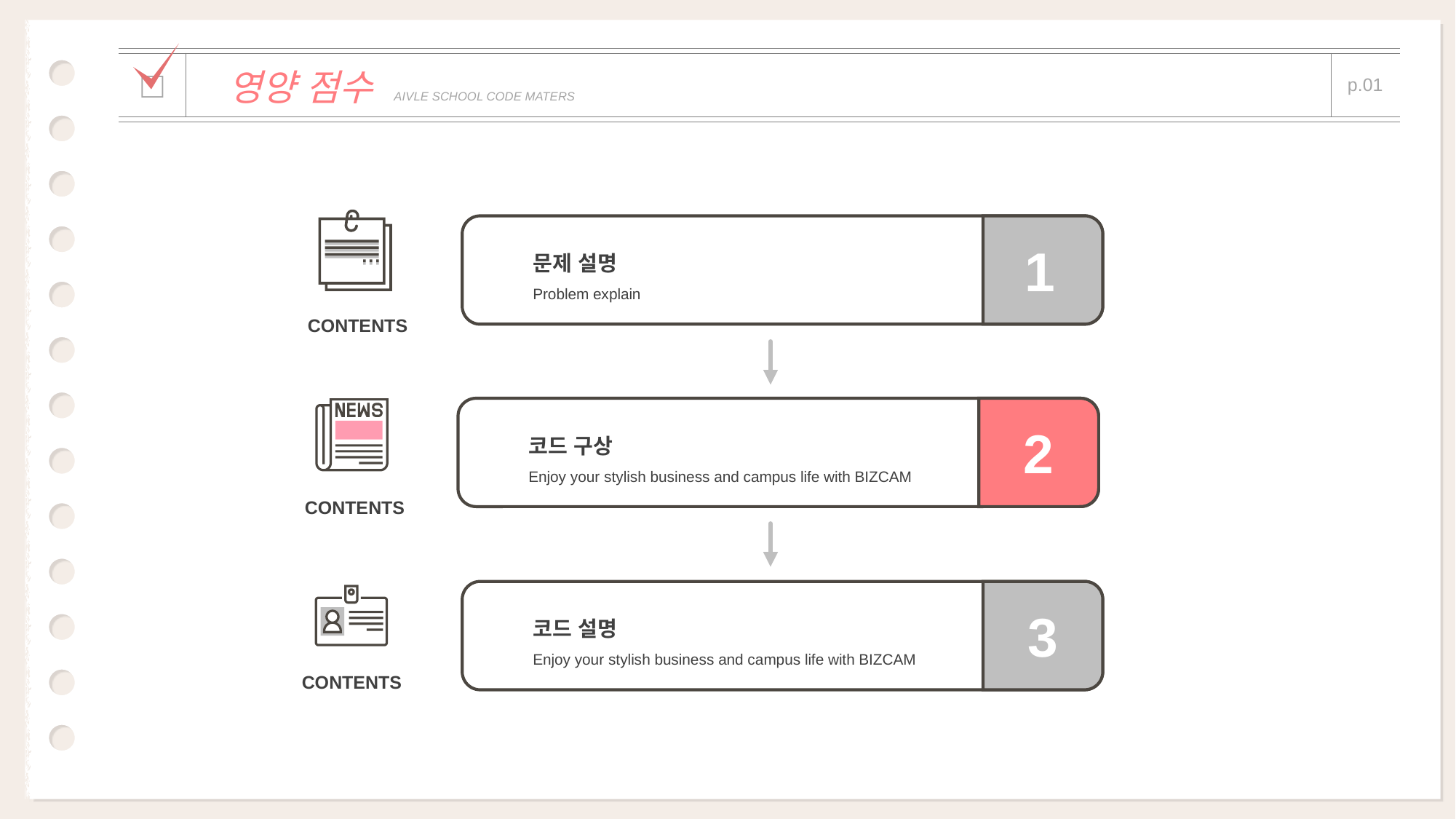

|  |  |  |
| --- | --- | --- |
| □ | 영양 점수 AIVLE SCHOOL CODE MATERS | p.01 |
|  |  |  |

문제 설명
Problem explain
1
CONTENTS

코드 구상
Enjoy your stylish business and campus life with BIZCAM
2
CONTENTS

코드 설명
Enjoy your stylish business and campus life with BIZCAM

3
CONTENTS